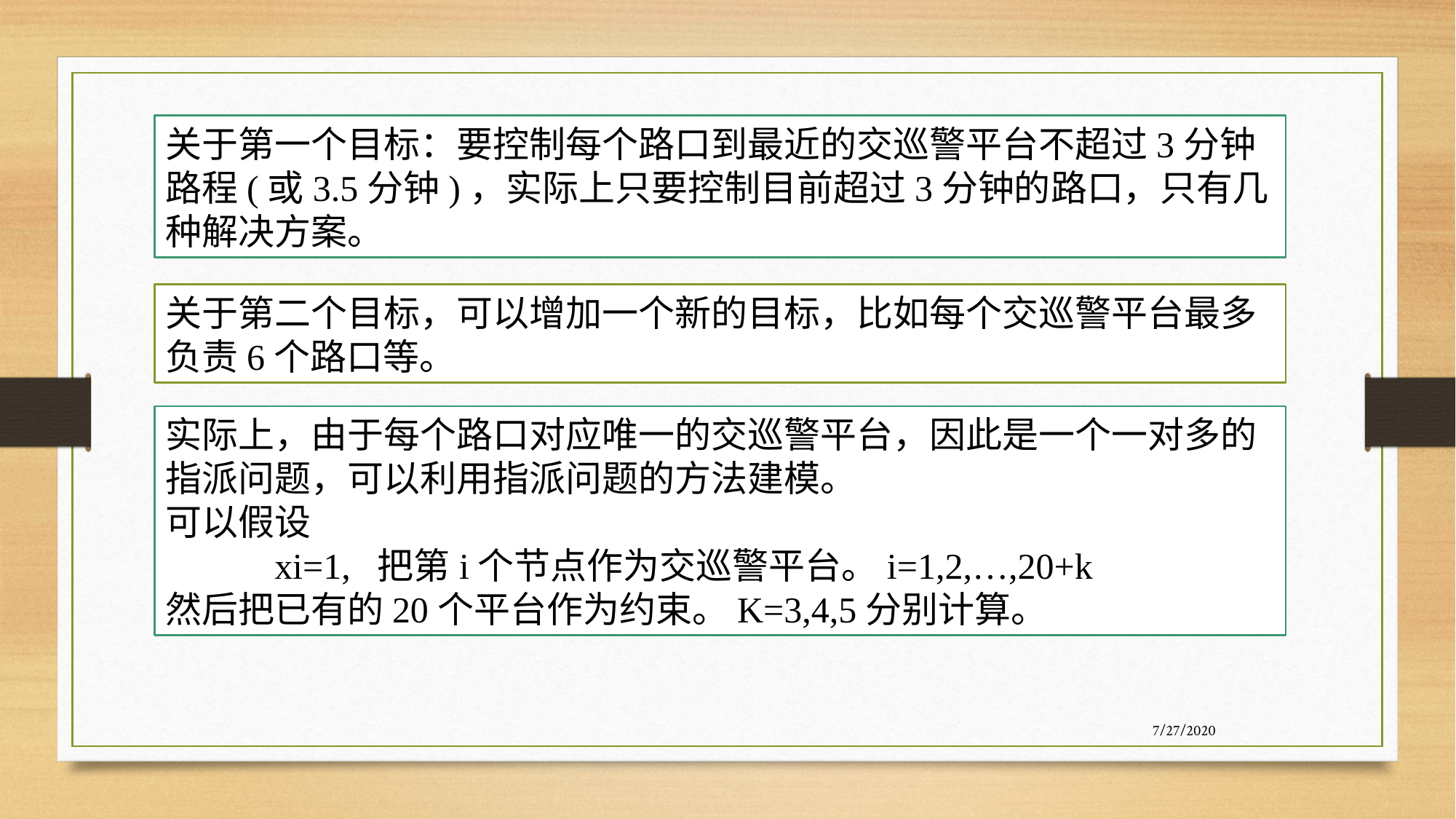

关于第一个目标：要控制每个路口到最近的交巡警平台不超过3分钟路程(或3.5分钟)，实际上只要控制目前超过3分钟的路口，只有几种解决方案。
关于第二个目标，可以增加一个新的目标，比如每个交巡警平台最多负责6个路口等。
实际上，由于每个路口对应唯一的交巡警平台，因此是一个一对多的指派问题，可以利用指派问题的方法建模。
可以假设
	xi=1,  把第i个节点作为交巡警平台。i=1,2,…,20+k
然后把已有的20个平台作为约束。K=3,4,5分别计算。

7/27/2020